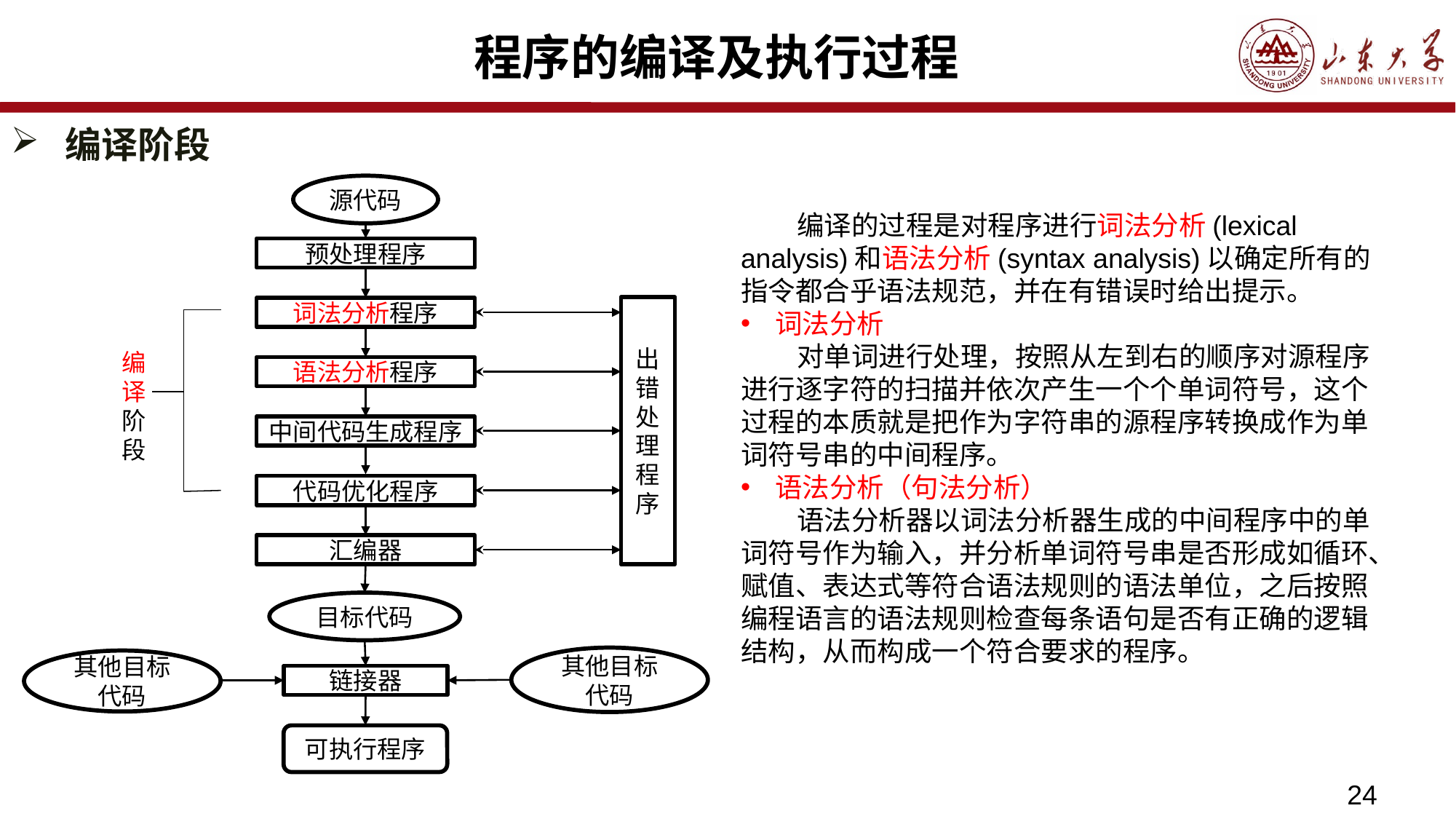

# 程序的编译及执行过程
编译阶段

源代码
预处理程序
出错处理程序
词法分析程序
编译阶段
语法分析程序
中间代码生成程序
代码优化程序
汇编器
目标代码
其他目标代码
其他目标代码
链接器
可执行程序
        编译的过程是对程序进行词法分析(lexical analysis)和语法分析(syntax analysis)以确定所有的指令都合乎语法规范，并在有错误时给出提示。
词法分析
        对单词进行处理，按照从左到右的顺序对源程序进行逐字符的扫描并依次产生一个个单词符号，这个过程的本质就是把作为字符串的源程序转换成作为单词符号串的中间程序。
语法分析（句法分析）
        语法分析器以词法分析器生成的中间程序中的单词符号作为输入，并分析单词符号串是否形成如循环、赋值、表达式等符合语法规则的语法单位，之后按照编程语言的语法规则检查每条语句是否有正确的逻辑结构，从而构成一个符合要求的程序。
24